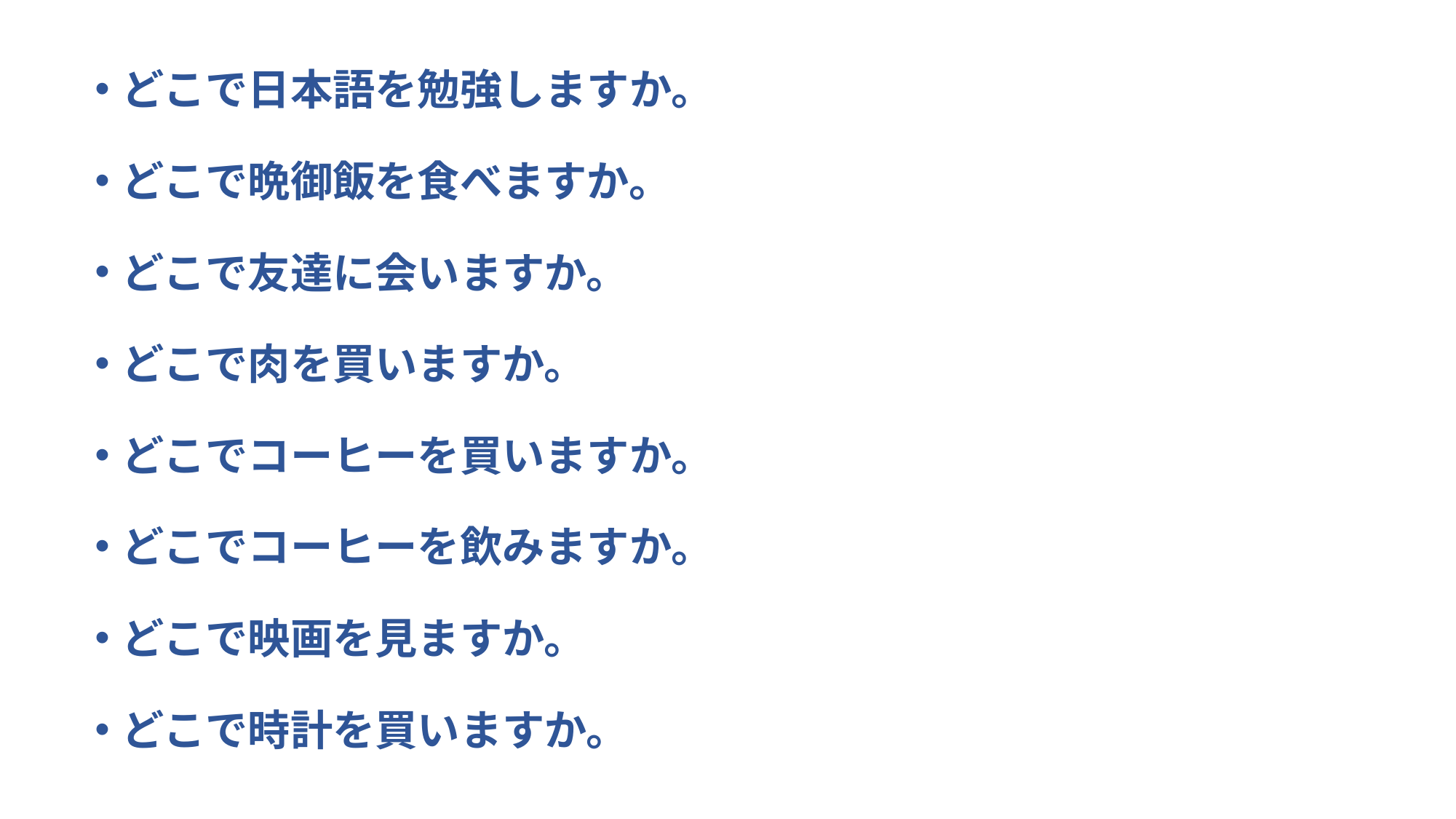

どこで日本語を勉強しますか。
どこで晩御飯を食べますか。
どこで友達に会いますか。
どこで肉を買いますか。
どこでコーヒーを買いますか。
どこでコーヒーを飲みますか。
どこで映画を見ますか。
どこで時計を買いますか。